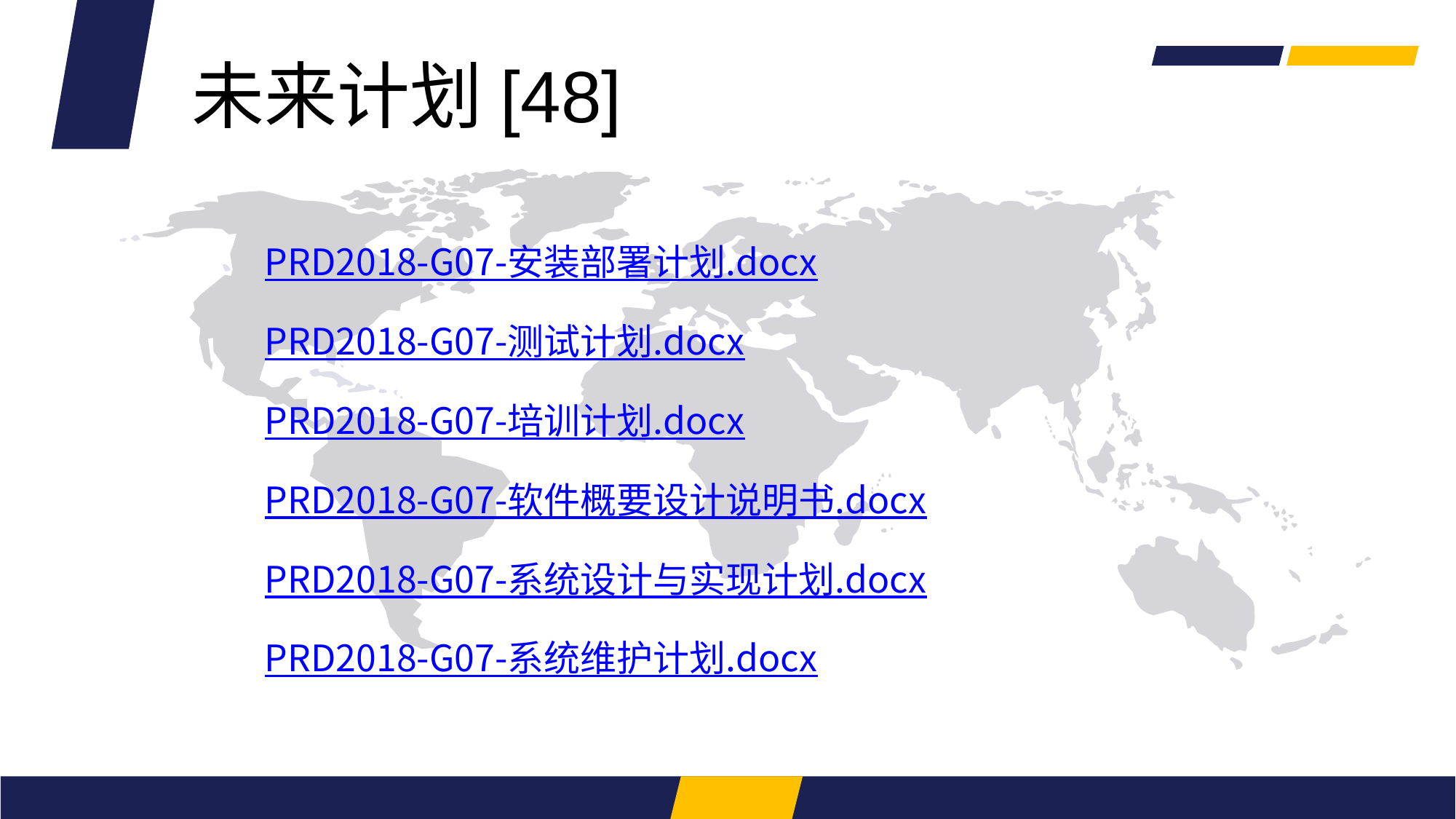

未来计划[48]

PRD2018-G07-安装部署计划.docx
PRD2018-G07-测试计划.docx
PRD2018-G07-培训计划.docx
PRD2018-G07-软件概要设计说明书.docx
PRD2018-G07-系统设计与实现计划.docx
PRD2018-G07-系统维护计划.docx